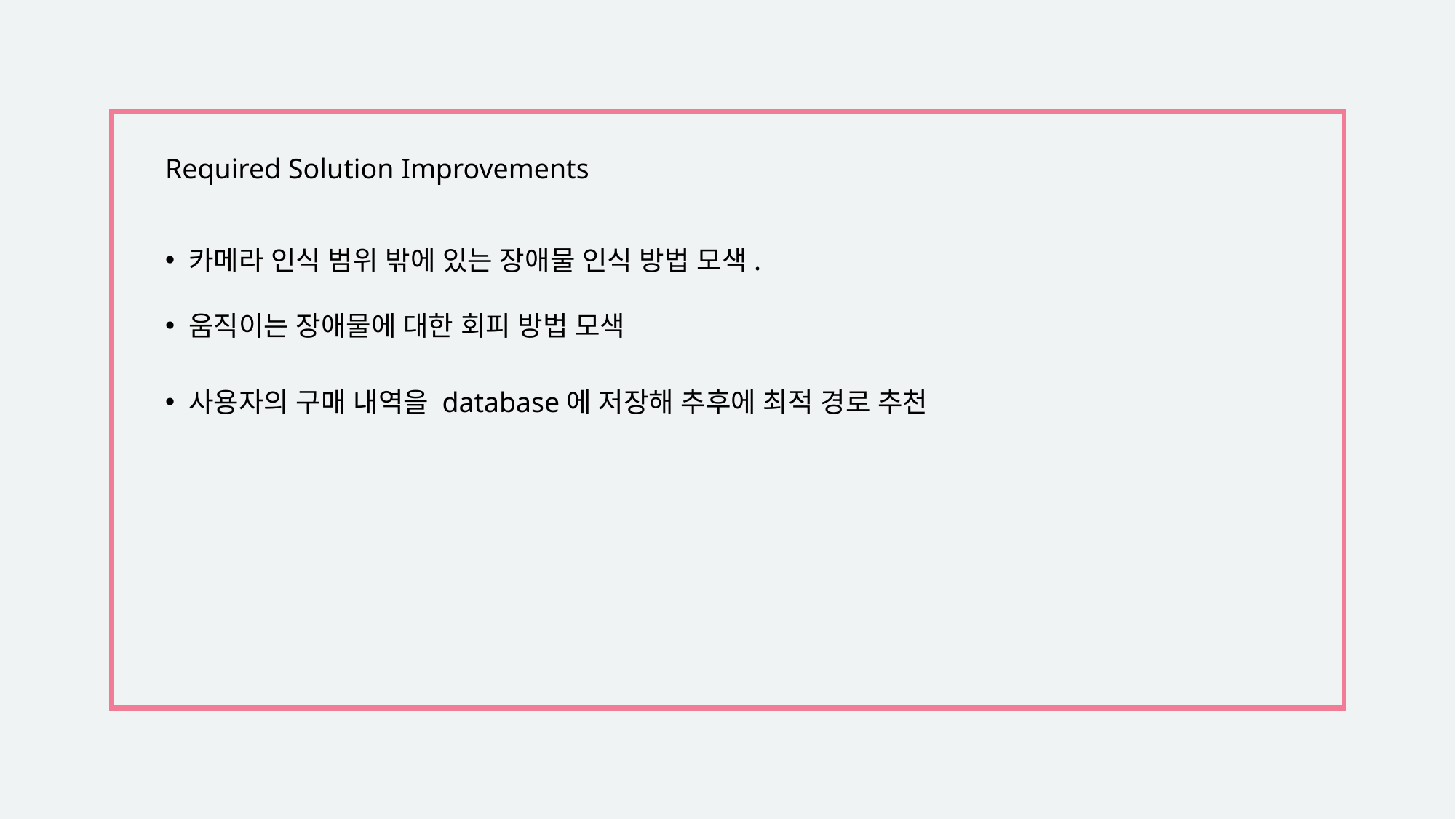

Required Solution Improvements
 카메라 인식 범위 밖에 있는 장애물 인식 방법 모색.

 움직이는 장애물에 대한 회피 방법 모색

 사용자의 구매 내역을 database에 저장해 추후에 최적 경로 추천